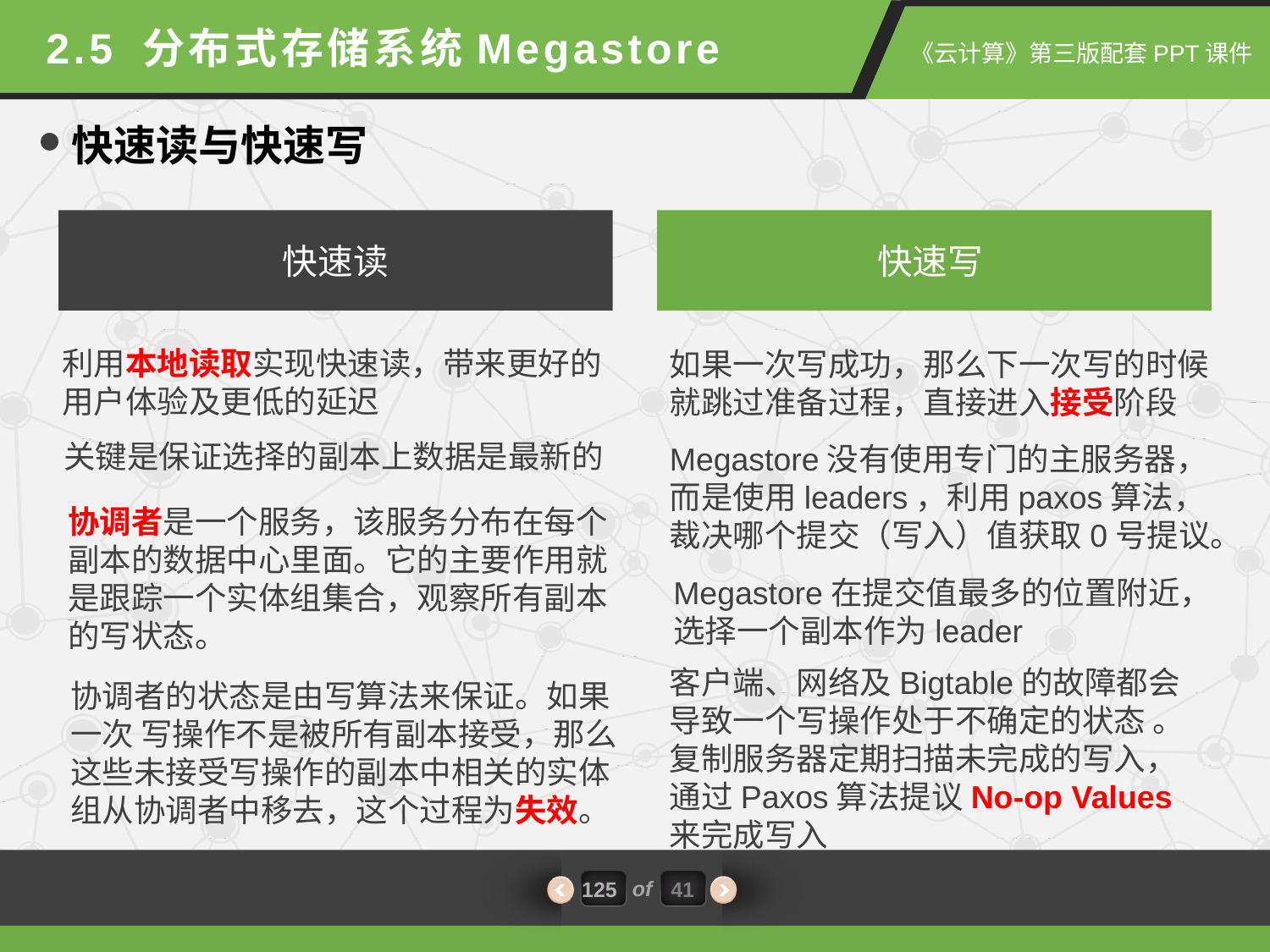

2.5 分布式存储系统Megastore
快速读与快速写

快速读
快速写
利用本地读取实现快速读，带来更好的用户体验及更低的延迟
如果一次写成功，那么下一次写的时候就跳过准备过程，直接进入接受阶段
关键是保证选择的副本上数据是最新的
Megastore没有使用专门的主服务器，而是使用leaders，利用paxos算法，裁决哪个提交（写入）值获取0号提议。
协调者是一个服务，该服务分布在每个副本的数据中心里面。它的主要作用就是跟踪一个实体组集合，观察所有副本的写状态。
Megastore在提交值最多的位置附近，选择一个副本作为leader
客户端、网络及Bigtable的故障都会导致一个写操作处于不确定的状态 。
复制服务器定期扫描未完成的写入，通过Paxos算法提议No-op Values来完成写入
协调者的状态是由写算法来保证。如果一次 写操作不是被所有副本接受，那么这些未接受写操作的副本中相关的实体组从协调者中移去，这个过程为失效。
125